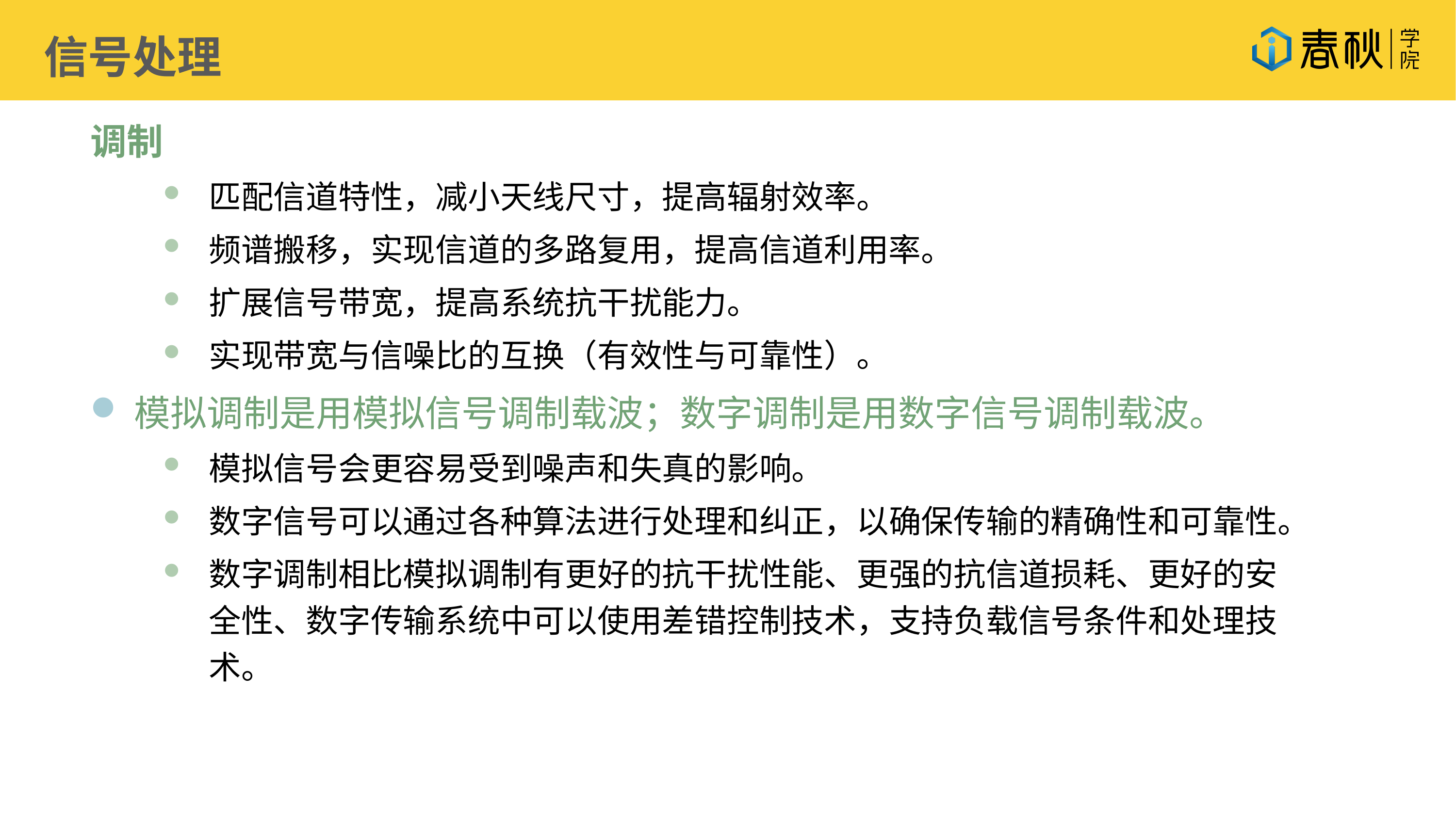

信号处理
调制
匹配信道特性，减小天线尺寸，提高辐射效率。
频谱搬移，实现信道的多路复用，提高信道利用率。
扩展信号带宽，提高系统抗干扰能力。
实现带宽与信噪比的互换（有效性与可靠性）。
模拟调制是用模拟信号调制载波；数字调制是用数字信号调制载波。
模拟信号会更容易受到噪声和失真的影响。
数字信号可以通过各种算法进行处理和纠正，以确保传输的精确性和可靠性。
数字调制相比模拟调制有更好的抗干扰性能、更强的抗信道损耗、更好的安全性、数字传输系统中可以使用差错控制技术，支持负载信号条件和处理技术。